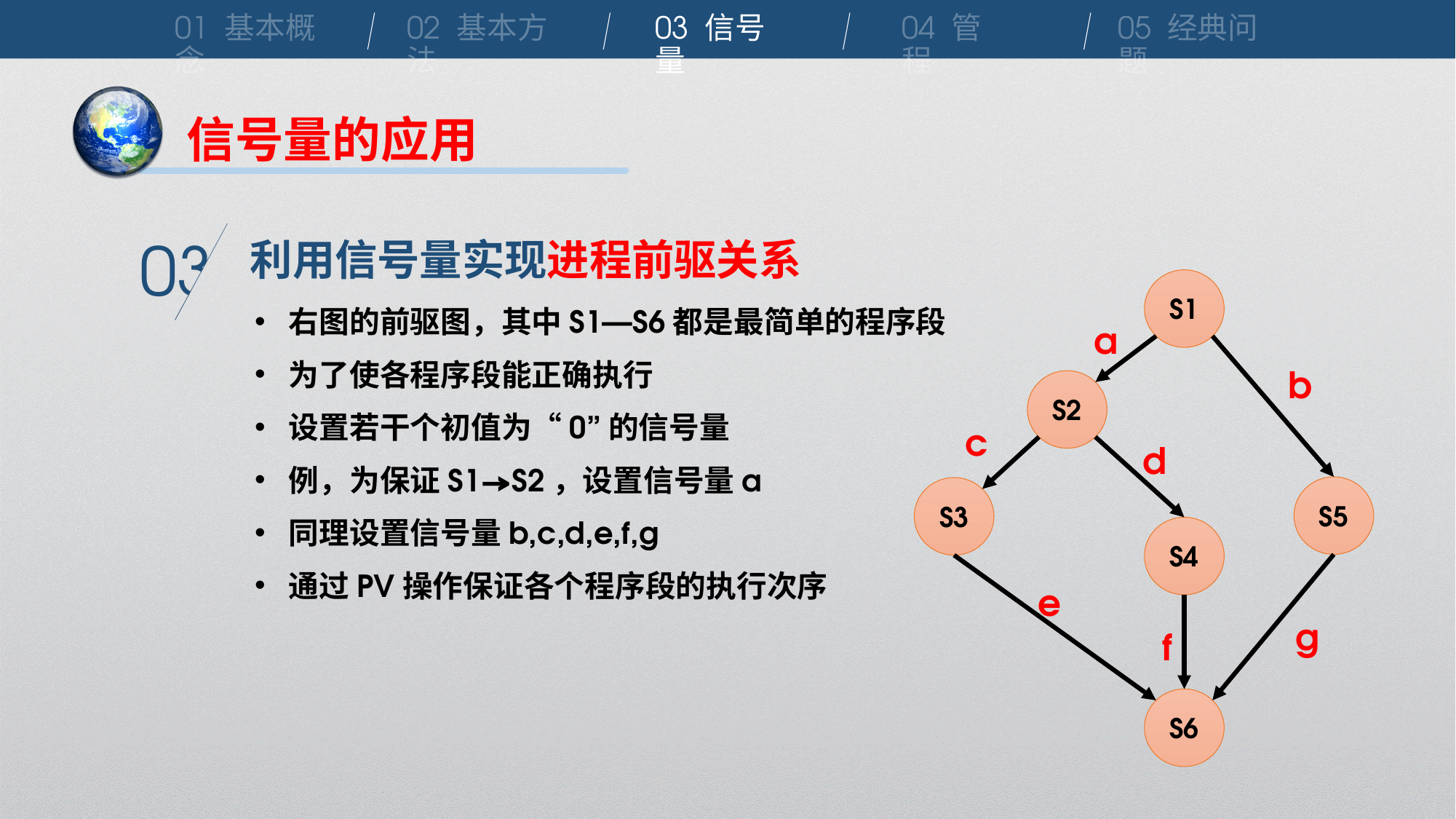

01 基本概念
02 基本方法
03 信号量
04 管程
05 经典问题
信号量的应用
利用信号量实现进程前驱关系

03
S1
右图的前驱图，其中S1—S6都是最简单的程序段
为了使各程序段能正确执行
设置若干个初值为“0”的信号量
例，为保证S1→S2，设置信号量a
同理设置信号量b,c,d,e,f,g
通过PV操作保证各个程序段的执行次序
a
b
S2
c
d
S5
S3
S4
e
g
f
S6